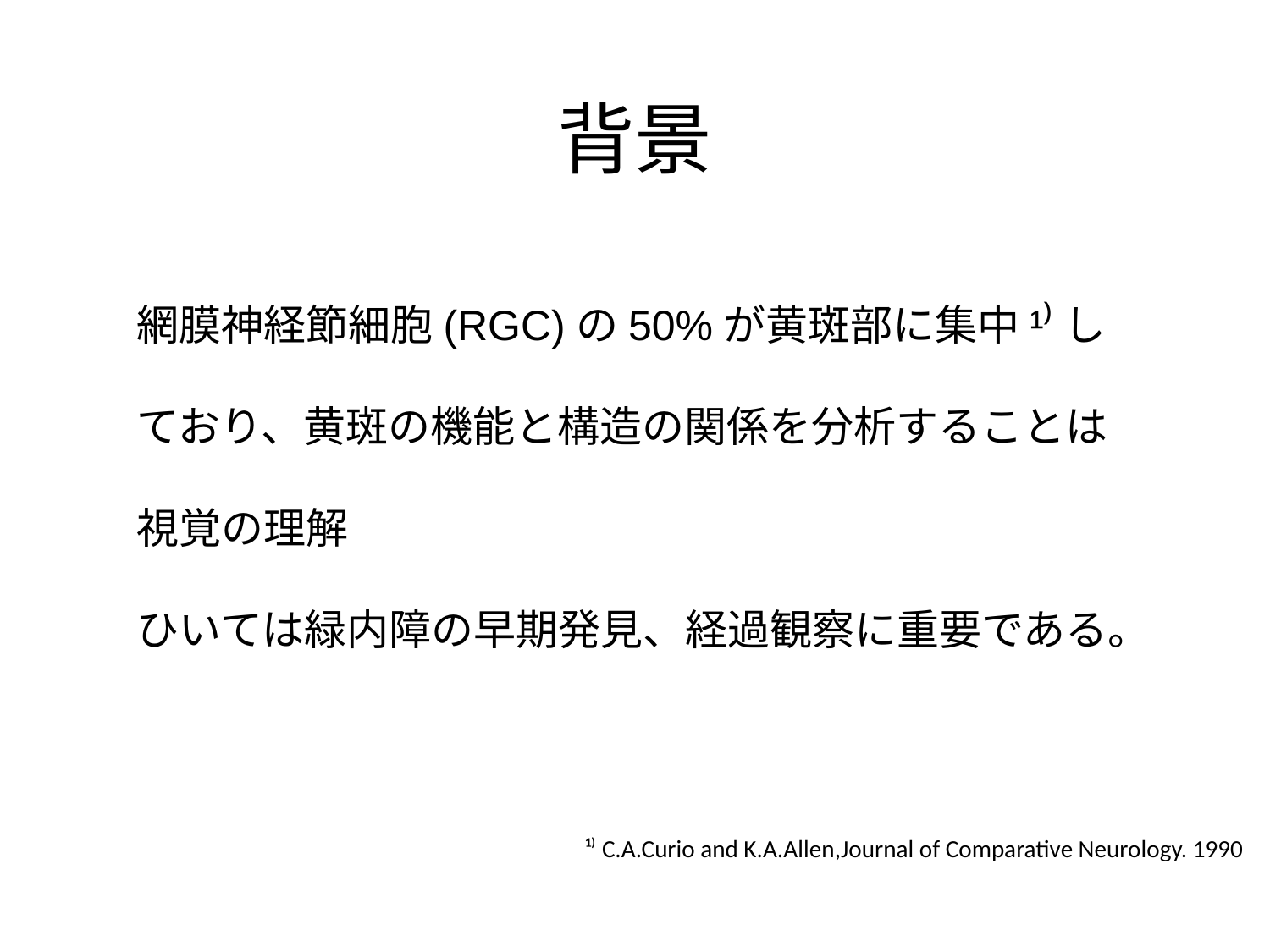

# 背景
網膜神経節細胞(RGC)の50%が黄斑部に集中¹⁾しており、黄斑の機能と構造の関係を分析することは視覚の理解
ひいては緑内障の早期発見、経過観察に重要である。
¹⁾ C.A.Curio and K.A.Allen,Journal of Comparative Neurology. 1990